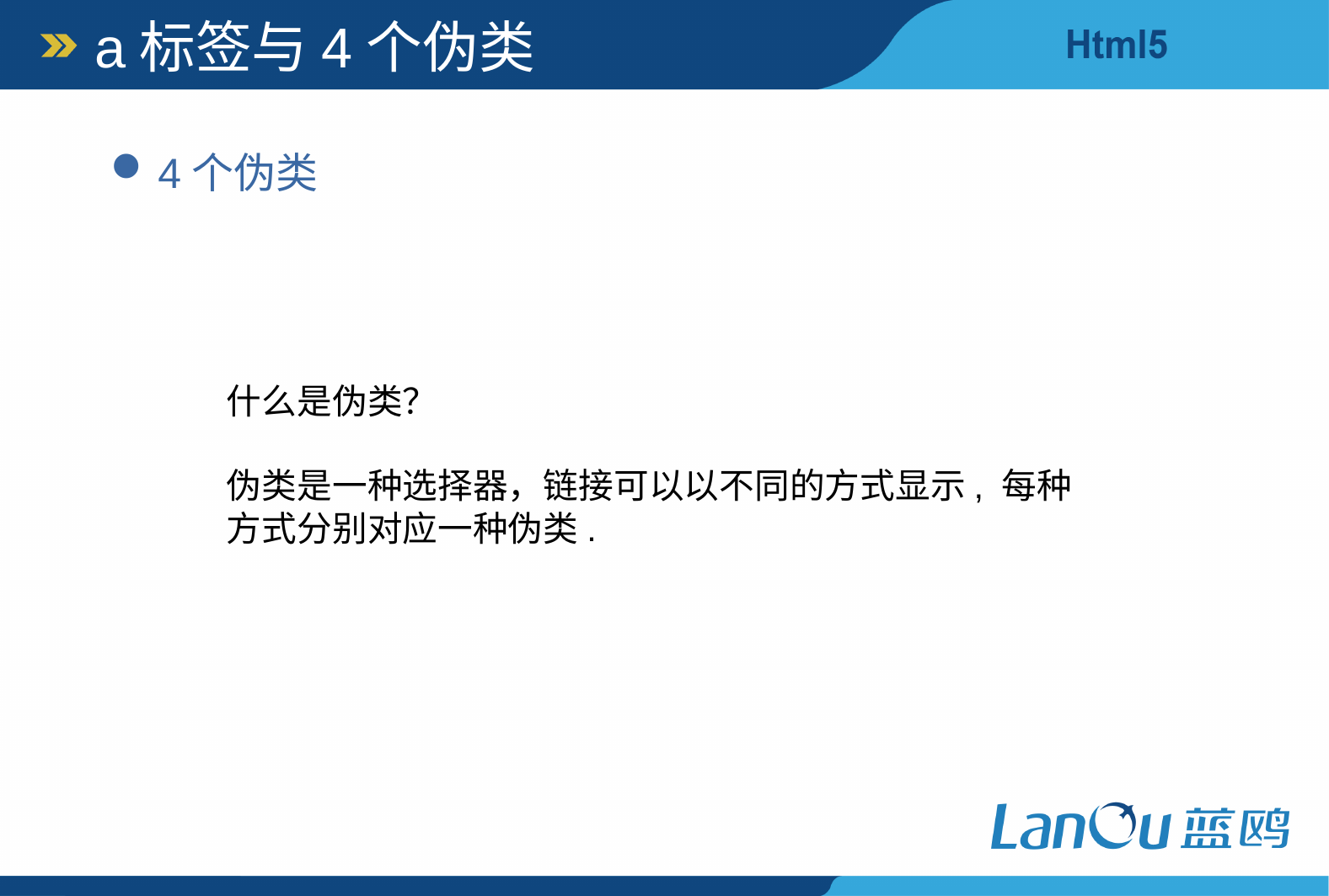

a标签与4个伪类
4个伪类
什么是伪类？

伪类是一种选择器，链接可以以不同的方式显示, 每种方式分别对应一种伪类.